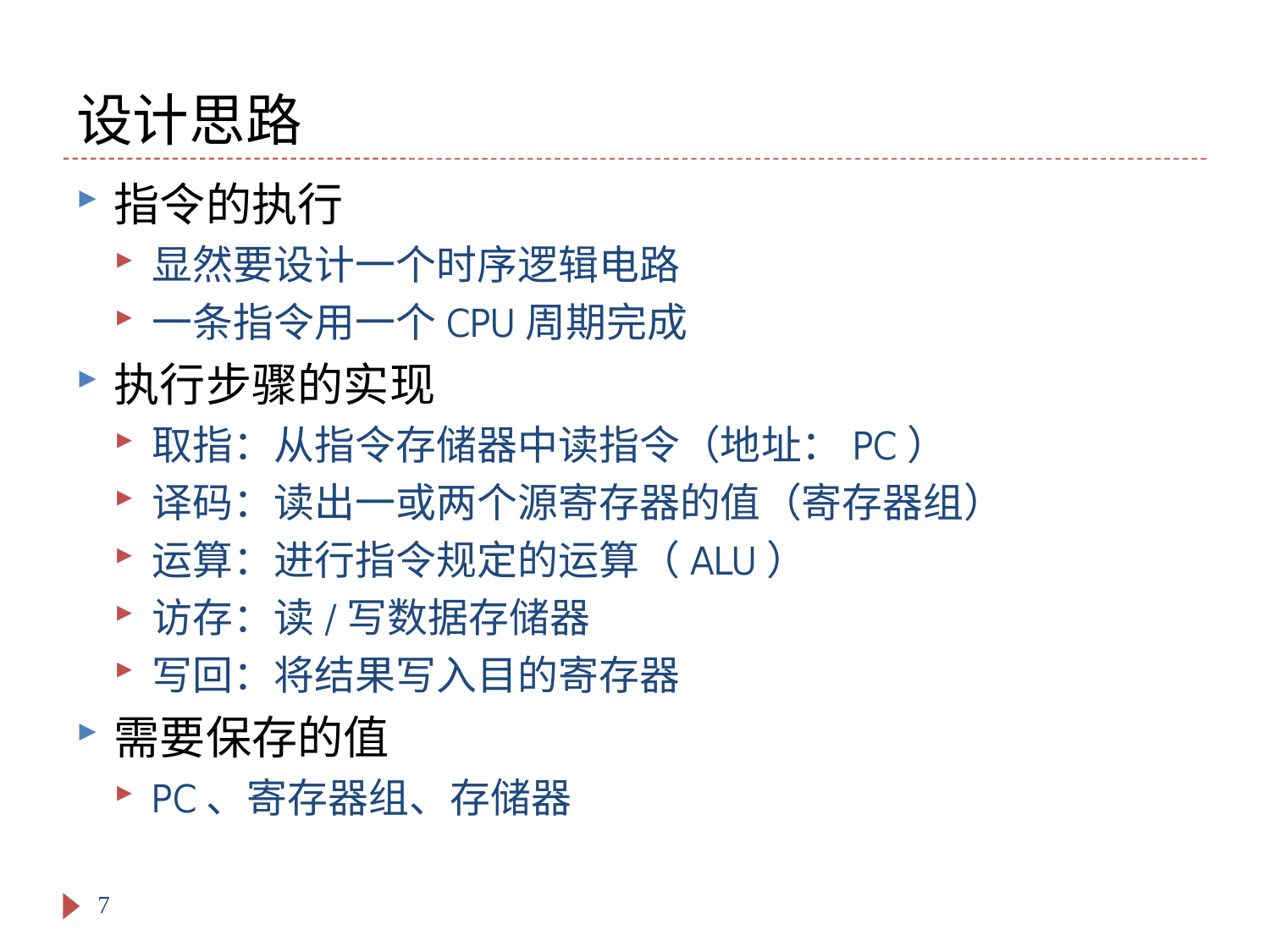

# 设计思路
指令的执行
显然要设计一个时序逻辑电路
一条指令用一个CPU周期完成
执行步骤的实现
取指：从指令存储器中读指令（地址：PC）
译码：读出一或两个源寄存器的值（寄存器组）
运算：进行指令规定的运算（ALU）
访存：读/写数据存储器
写回：将结果写入目的寄存器
需要保存的值
PC、寄存器组、存储器

7